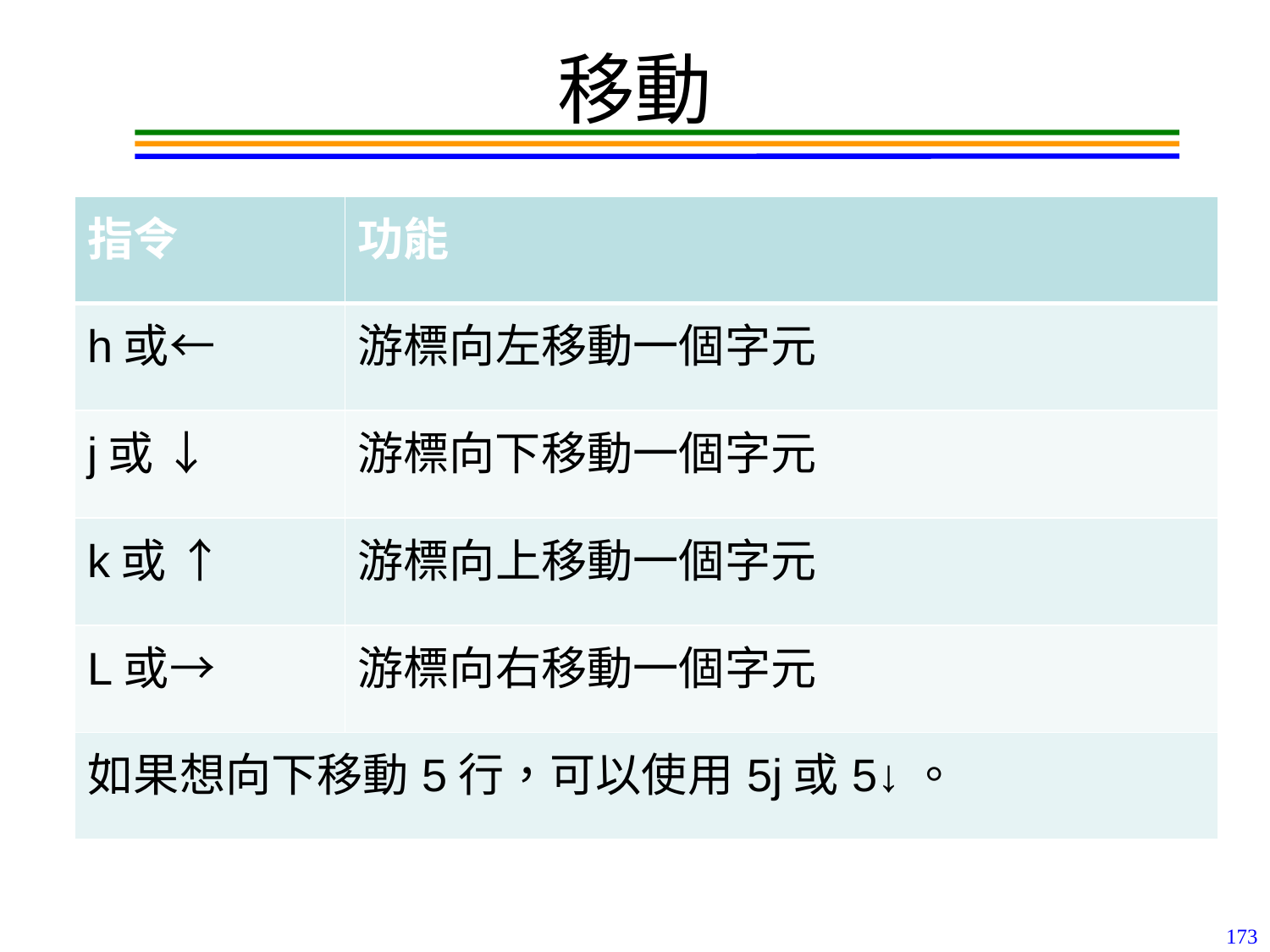

# 移動
| 指令 | 功能 |
| --- | --- |
| h或← | 游標向左移動一個字元 |
| j或 ↓ | 游標向下移動一個字元 |
| k或 ↑ | 游標向上移動一個字元 |
| L或→ | 游標向右移動一個字元 |
| 如果想向下移動5行，可以使用5j或5↓。 |  |
173